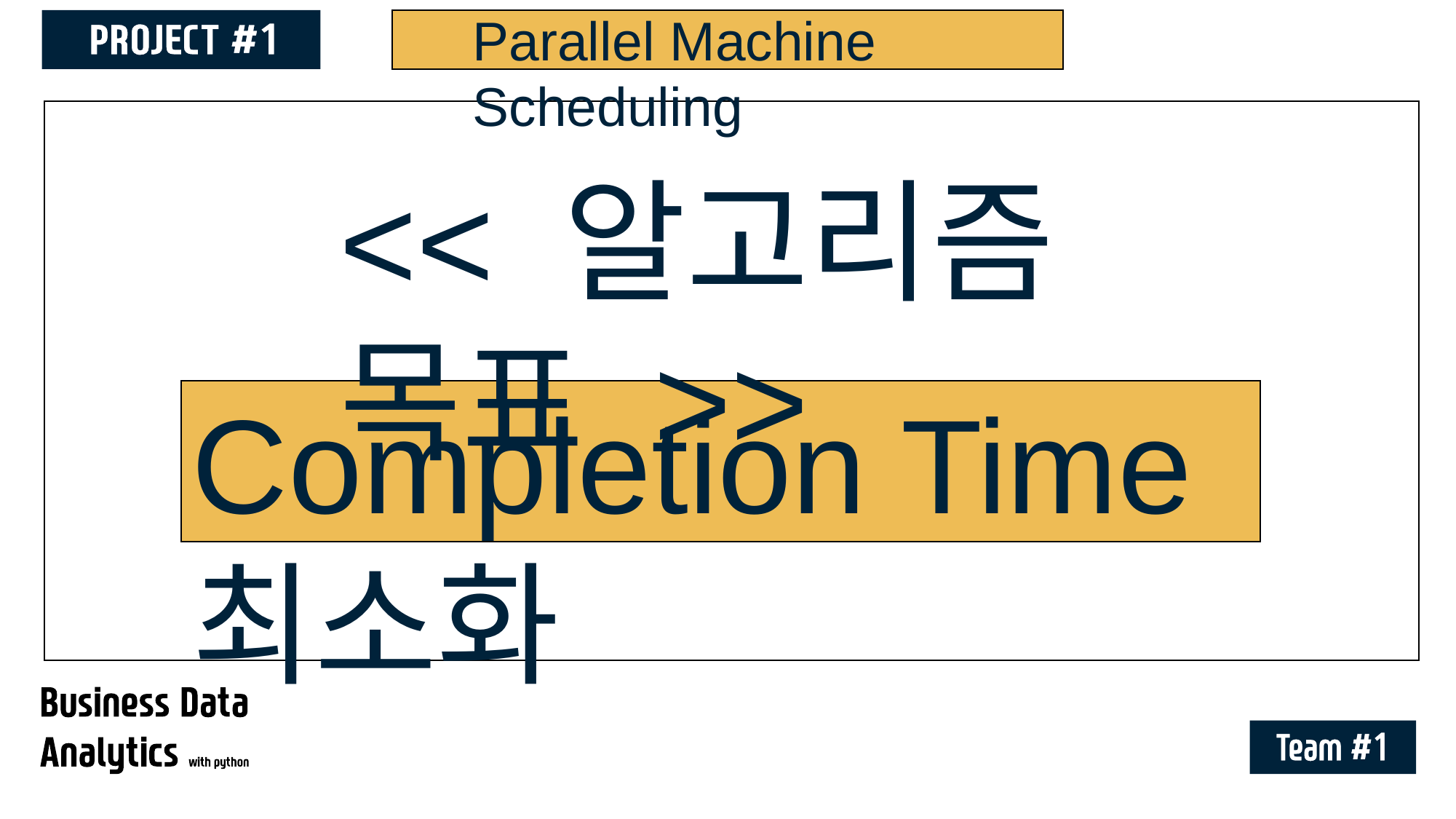

Parallel Machine Scheduling

<< 알고리즘 목표 >>
Completion Time 최소화